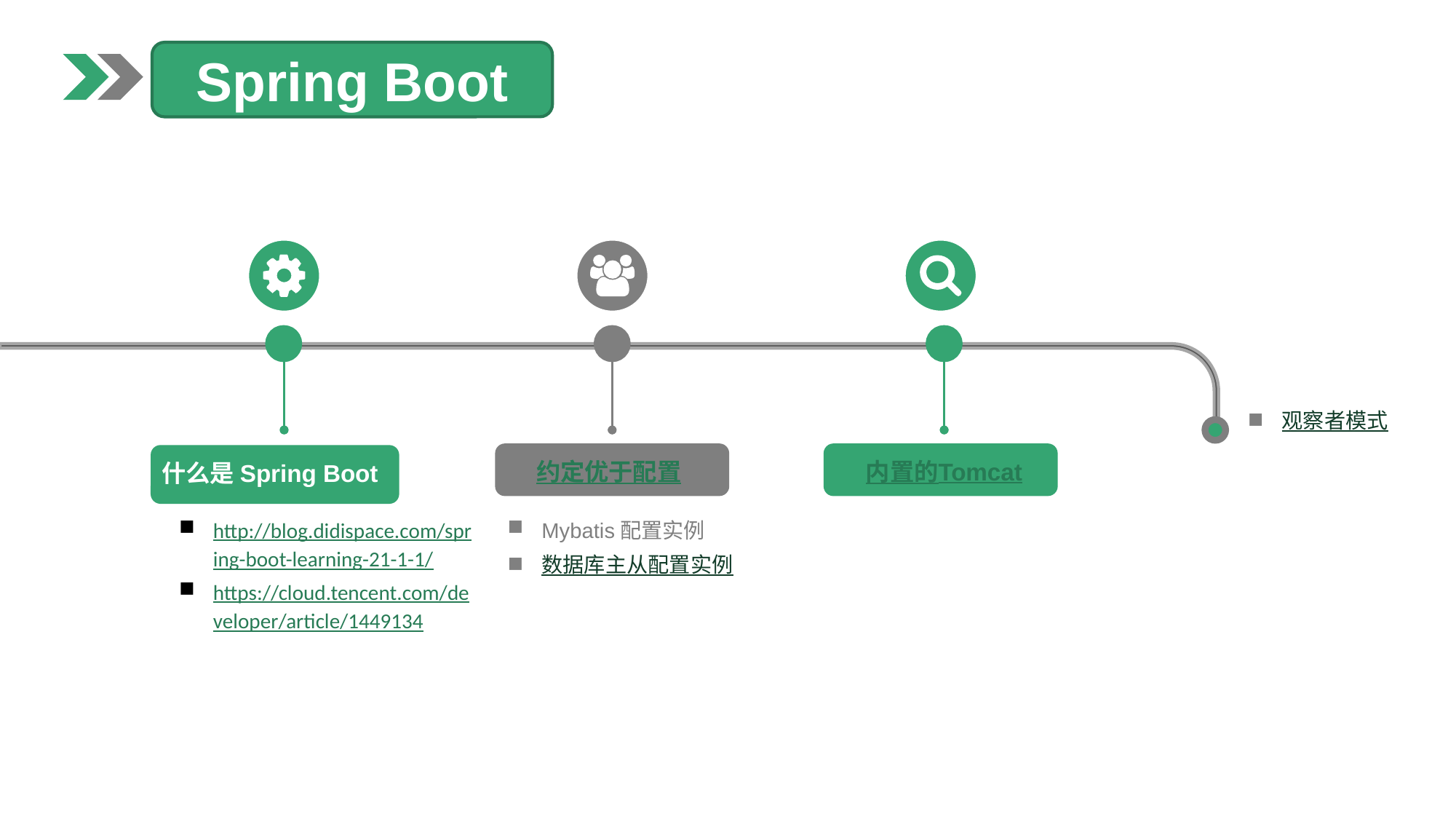

Spring Boot

观察者模式

约定优于配置
内置的Tomcat
什么是Spring Boot
Mybatis配置实例
数据库主从配置实例
http://blog.didispace.com/spring-boot-learning-21-1-1/
https://cloud.tencent.com/developer/article/1449134